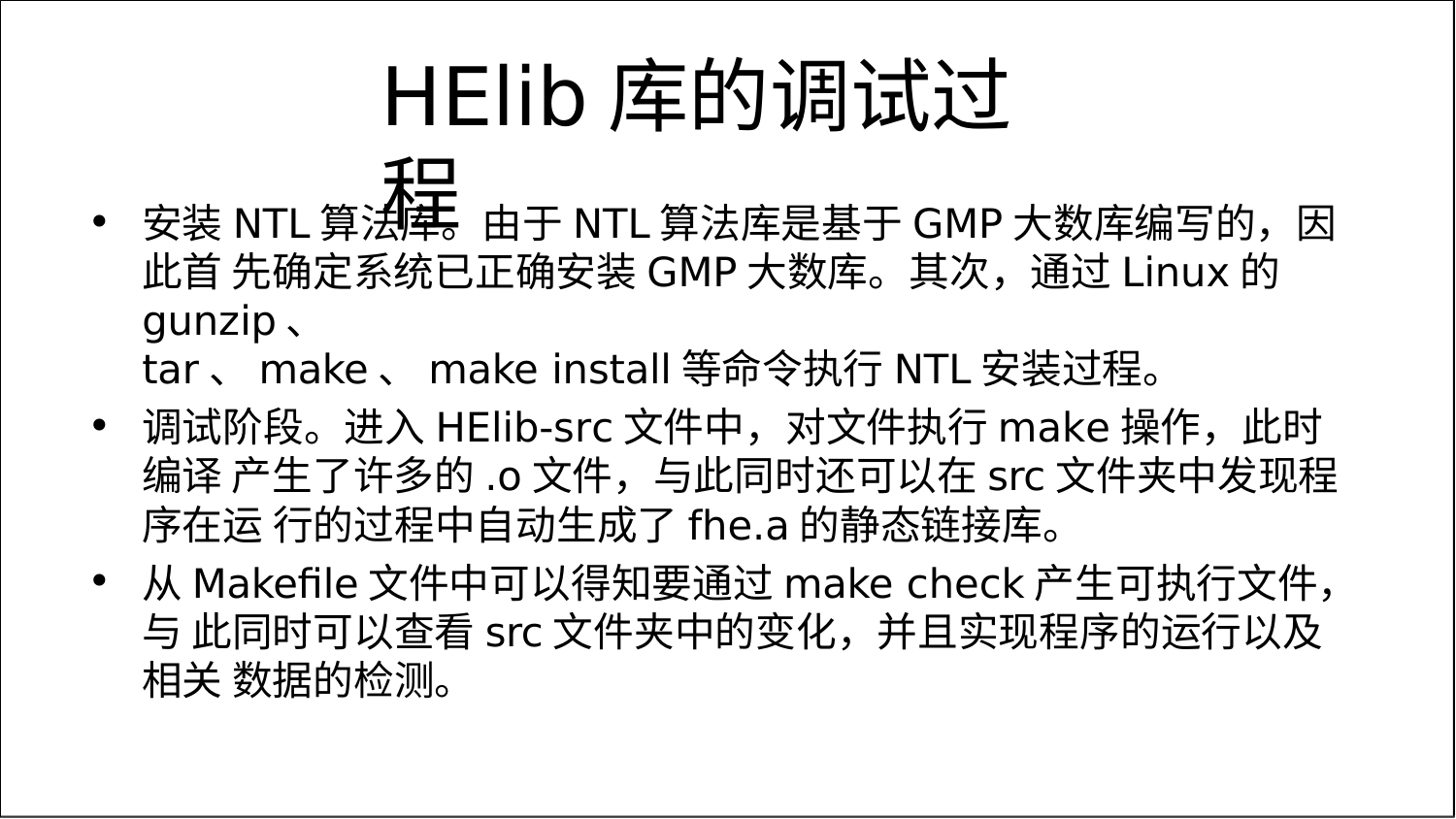

# HElib库的调试过程
安装NTL算法库。由于NTL算法库是基于GMP大数库编写的，因此首 先确定系统已正确安装GMP大数库。其次，通过Linux的gunzip、
tar、make、make install等命令执行NTL安装过程。
调试阶段。进入HElib-src文件中，对文件执行make操作，此时编译 产生了许多的.o文件，与此同时还可以在src文件夹中发现程序在运 行的过程中自动生成了fhe.a的静态链接库。
从Makefile文件中可以得知要通过make check产生可执行文件，与 此同时可以查看src文件夹中的变化，并且实现程序的运行以及相关 数据的检测。